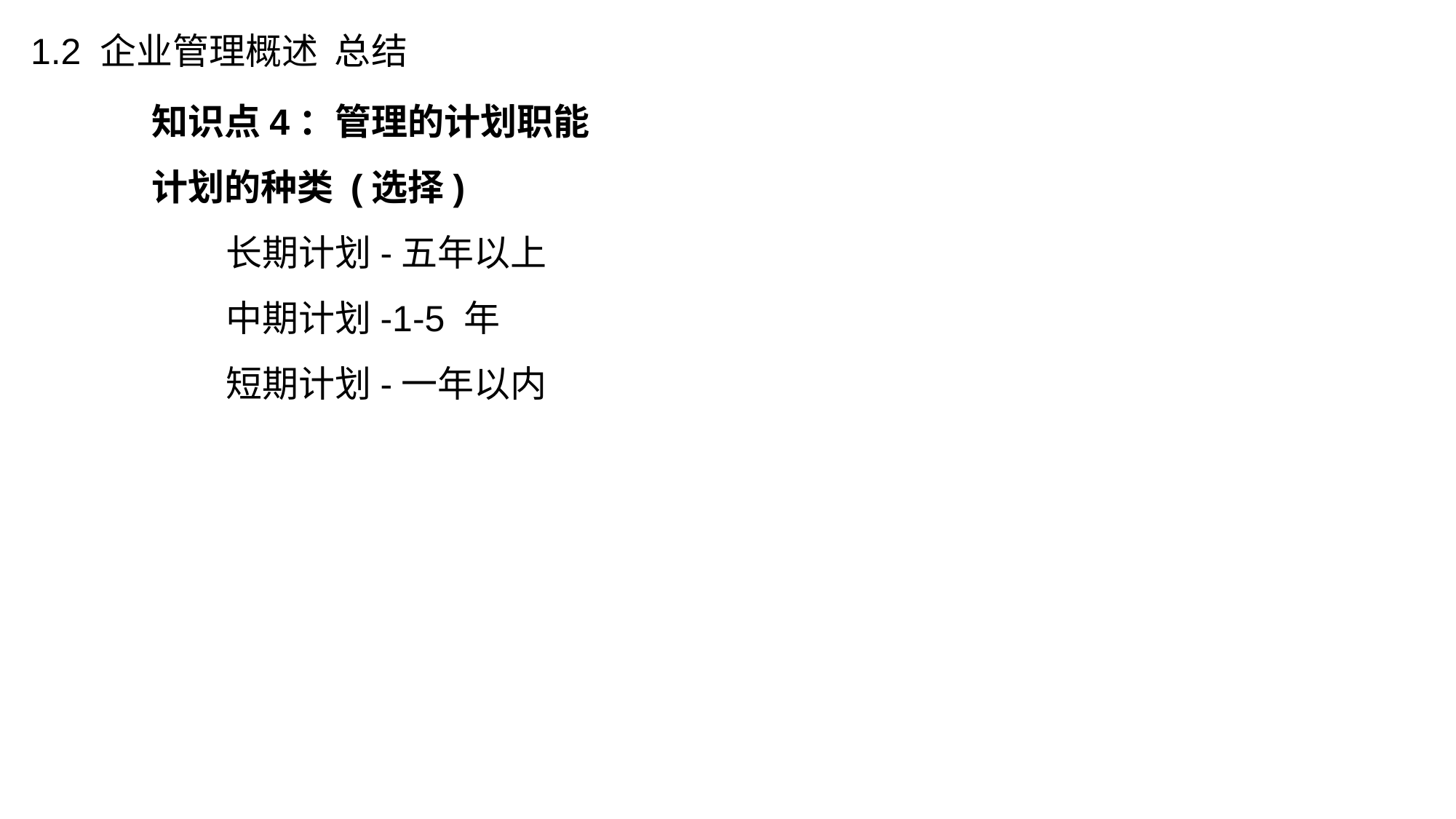

1.2 企业管理概述  总结
知识点4：管理的计划职能
计划的种类 (选择)
        长期计划-五年以上
        中期计划-1-5 年
        短期计划-一年以内